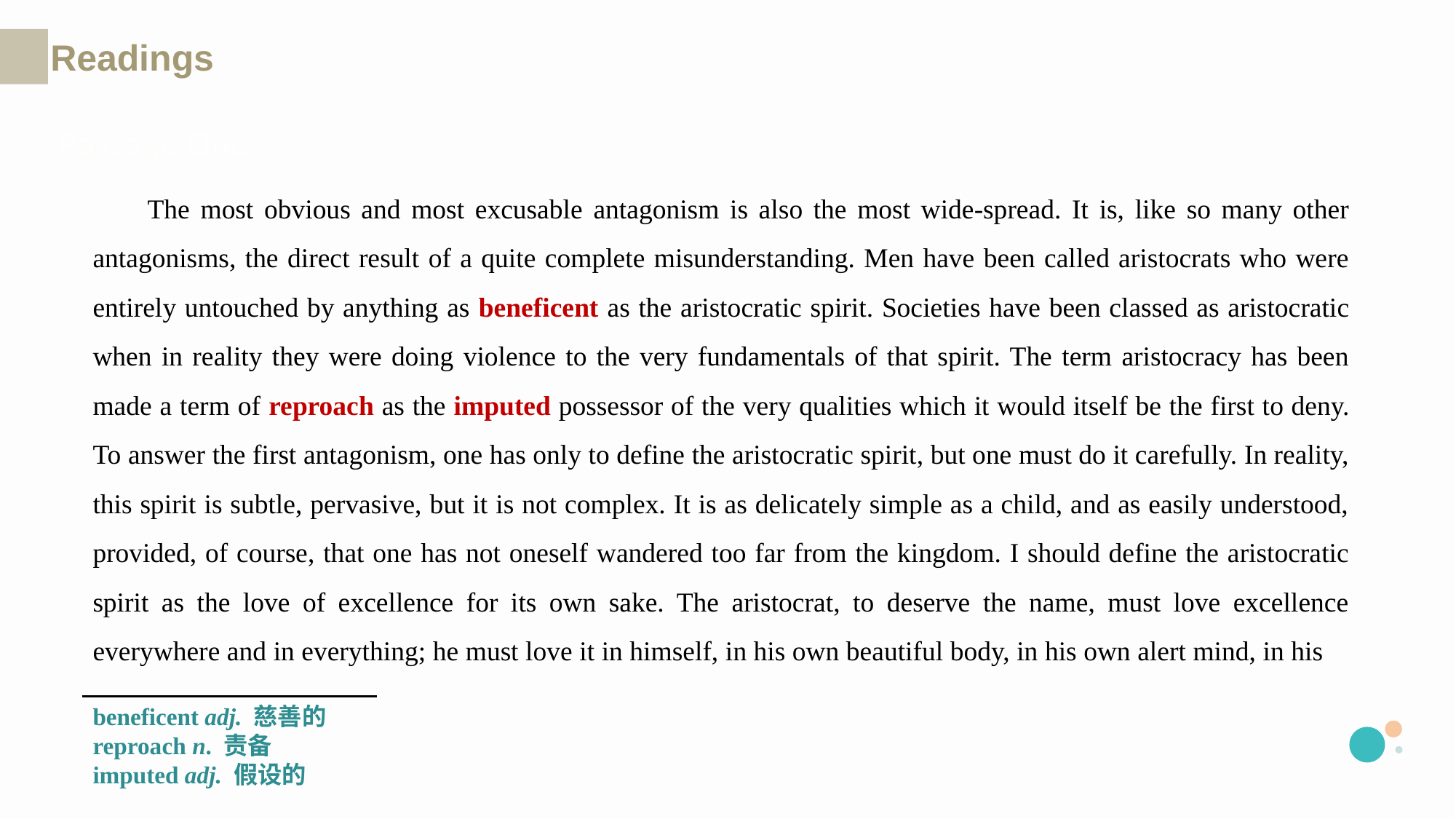

Readings
Passage One
The most obvious and most excusable antagonism is also the most wide-spread. It is, like so many other antagonisms, the direct result of a quite complete misunderstanding. Men have been called aristocrats who were entirely untouched by anything as beneficent as the aristocratic spirit. Societies have been classed as aristocratic when in reality they were doing violence to the very fundamentals of that spirit. The term aristocracy has been made a term of reproach as the imputed possessor of the very qualities which it would itself be the first to deny. To answer the first antagonism, one has only to define the aristocratic spirit, but one must do it carefully. In reality, this spirit is subtle, pervasive, but it is not complex. It is as delicately simple as a child, and as easily understood, provided, of course, that one has not oneself wandered too far from the kingdom. I should define the aristocratic spirit as the love of excellence for its own sake. The aristocrat, to deserve the name, must love excellence everywhere and in everything; he must love it in himself, in his own beautiful body, in his own alert mind, in his
beneficent adj. 慈善的
reproach n. 责备
imputed adj. 假设的